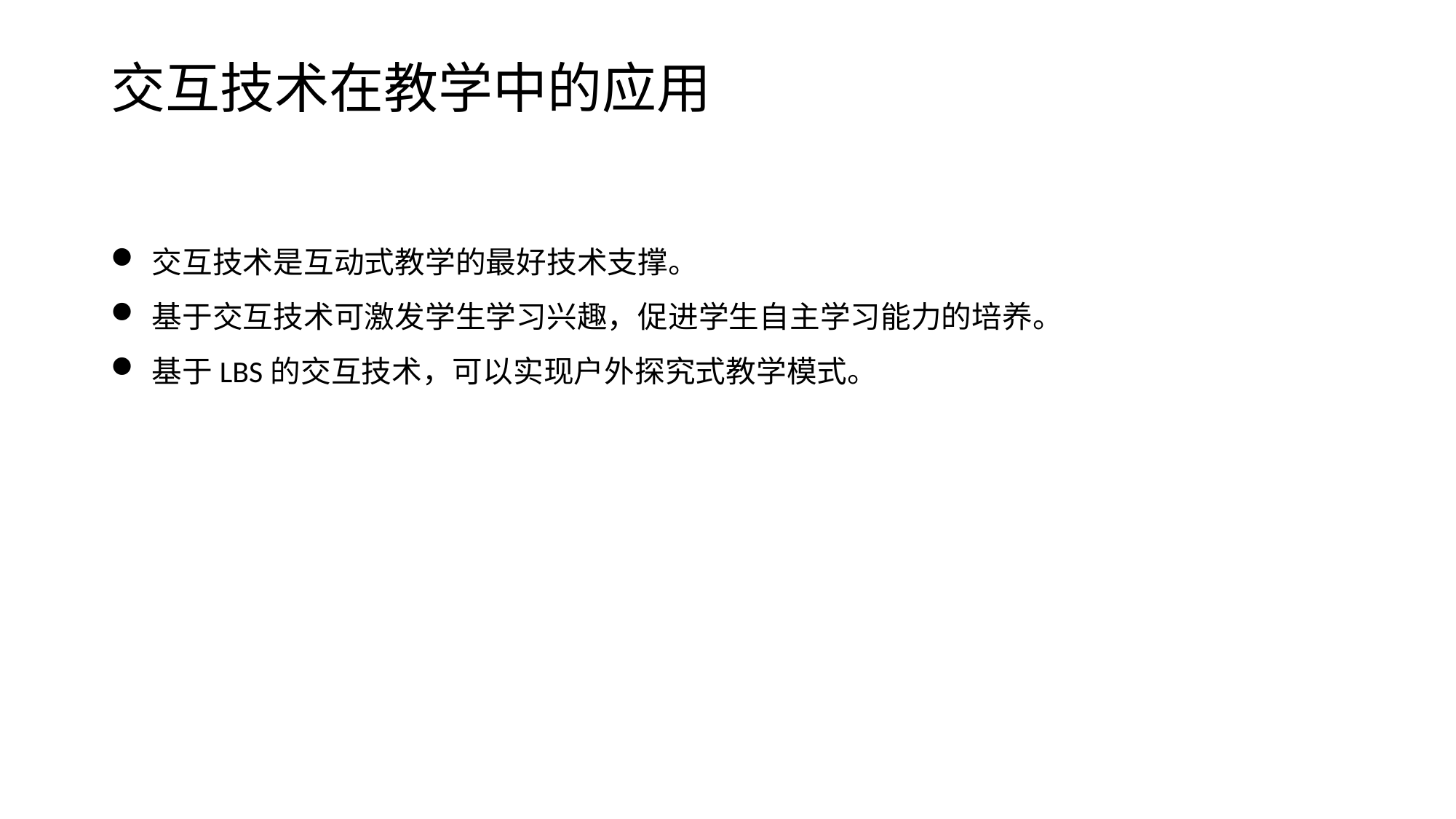

# 交互技术在教学中的应用
交互技术是互动式教学的最好技术支撑。
基于交互技术可激发学生学习兴趣，促进学生自主学习能力的培养。
基于LBS的交互技术，可以实现户外探究式教学模式。